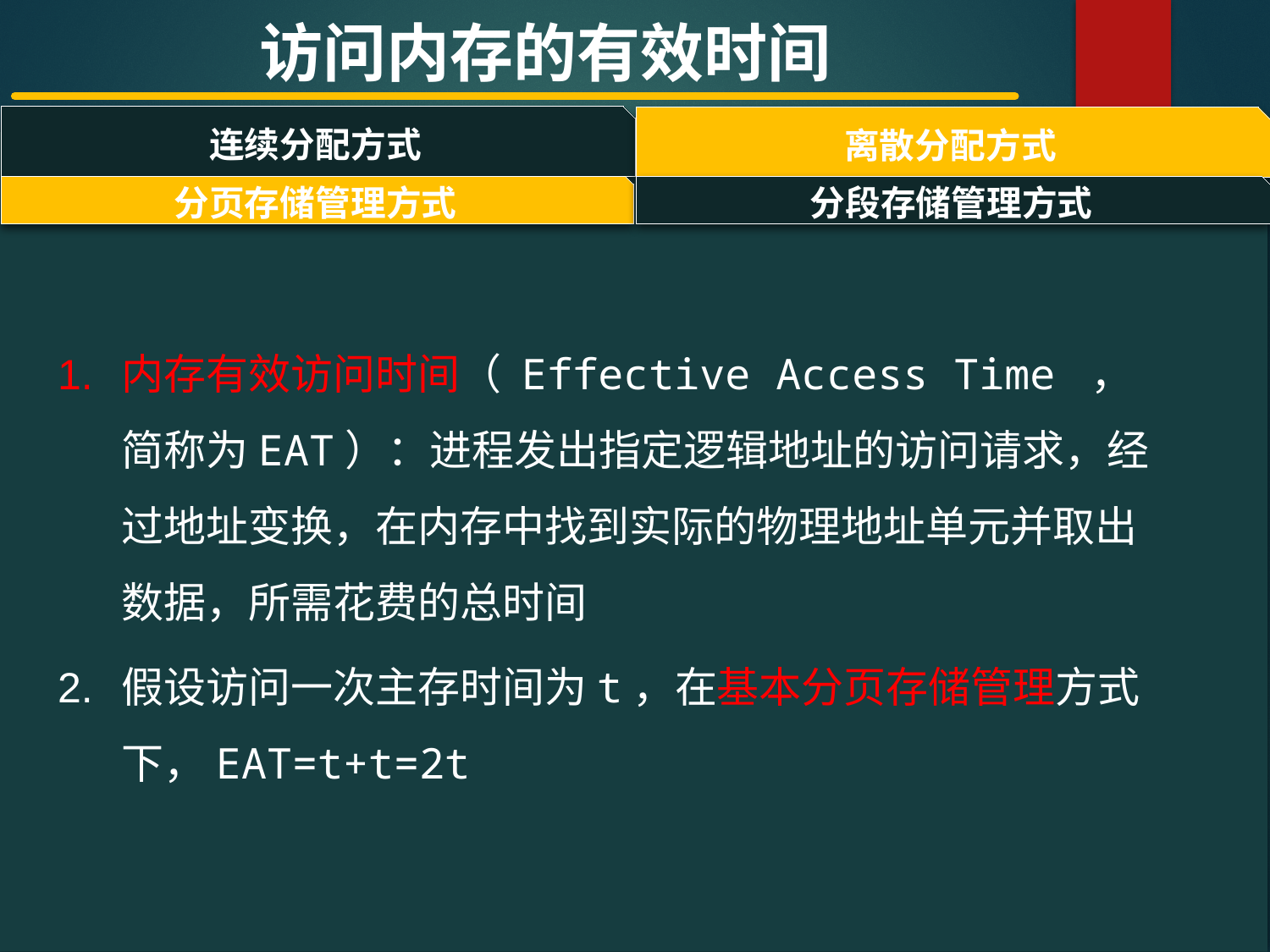

访问内存的有效时间
连续分配方式
离散分配方式
#
分页存储管理方式
分段存储管理方式
内存有效访问时间（ Effective Access Time ，简称为EAT）：进程发出指定逻辑地址的访问请求，经过地址变换，在内存中找到实际的物理地址单元并取出数据，所需花费的总时间
假设访问一次主存时间为t，在基本分页存储管理方式下，EAT=t+t=2t